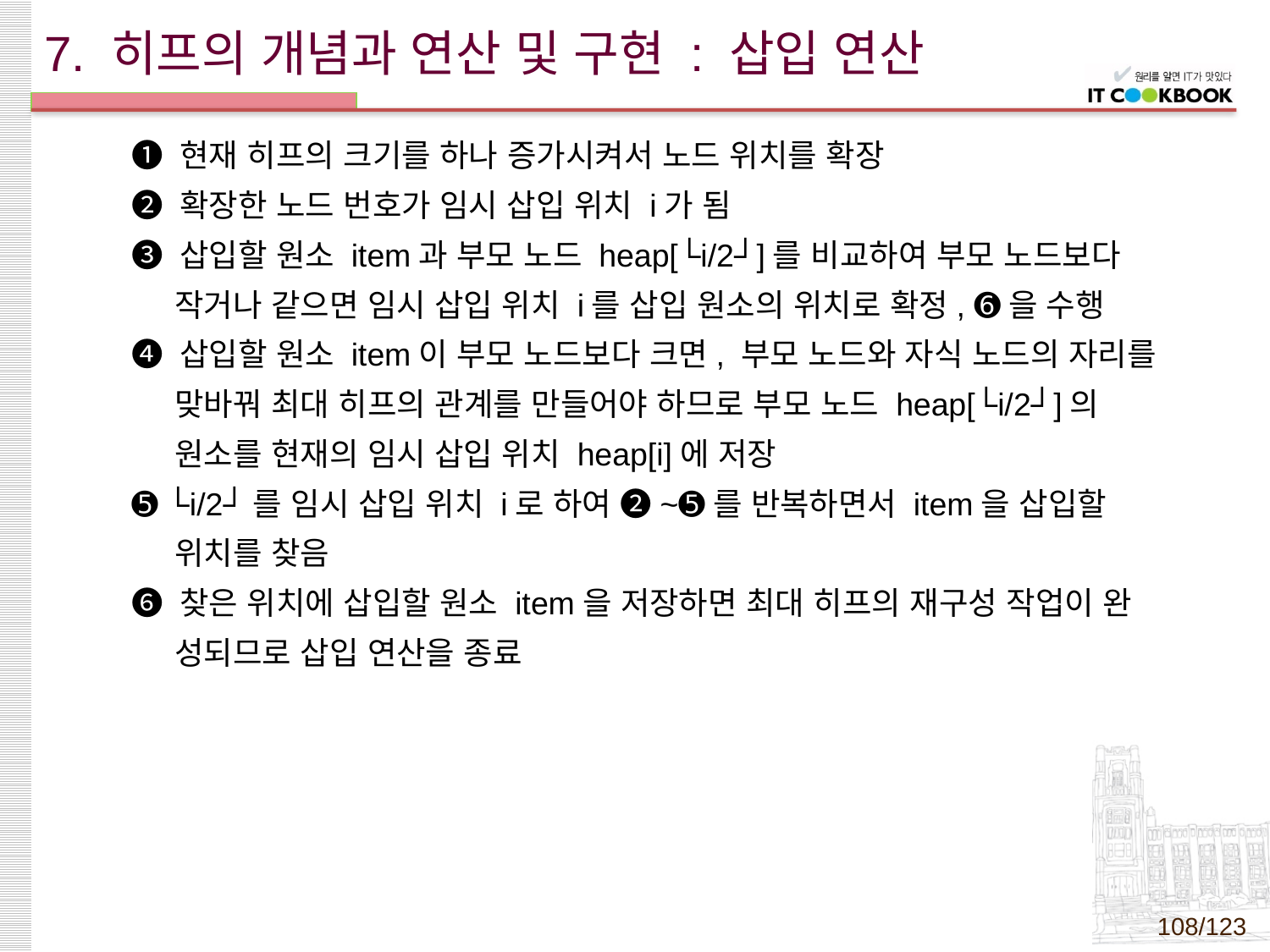

# 7. 히프의 개념과 연산 및 구현 : 삽입 연산
➊ 현재 히프의 크기를 하나 증가시켜서 노드 위치를 확장
➋ 확장한 노드 번호가 임시 삽입 위치 i가 됨
➌ 삽입할 원소 item과 부모 노드 heap[└i/2┘]를 비교하여 부모 노드보다
    작거나 같으면 임시 삽입 위치 i를 삽입 원소의 위치로 확정, ➏을 수행
➍ 삽입할 원소 item이 부모 노드보다 크면, 부모 노드와 자식 노드의 자리를
    맞바꿔 최대 히프의 관계를 만들어야 하므로 부모 노드 heap[└i/2┘]의
    원소를 현재의 임시 삽입 위치 heap[i]에 저장
➎ └i/2┘를 임시 삽입 위치 i로 하여 ➋~➎를 반복하면서 item을 삽입할
    위치를 찾음
➏ 찾은 위치에 삽입할 원소 item을 저장하면 최대 히프의 재구성 작업이 완
    성되므로 삽입 연산을 종료